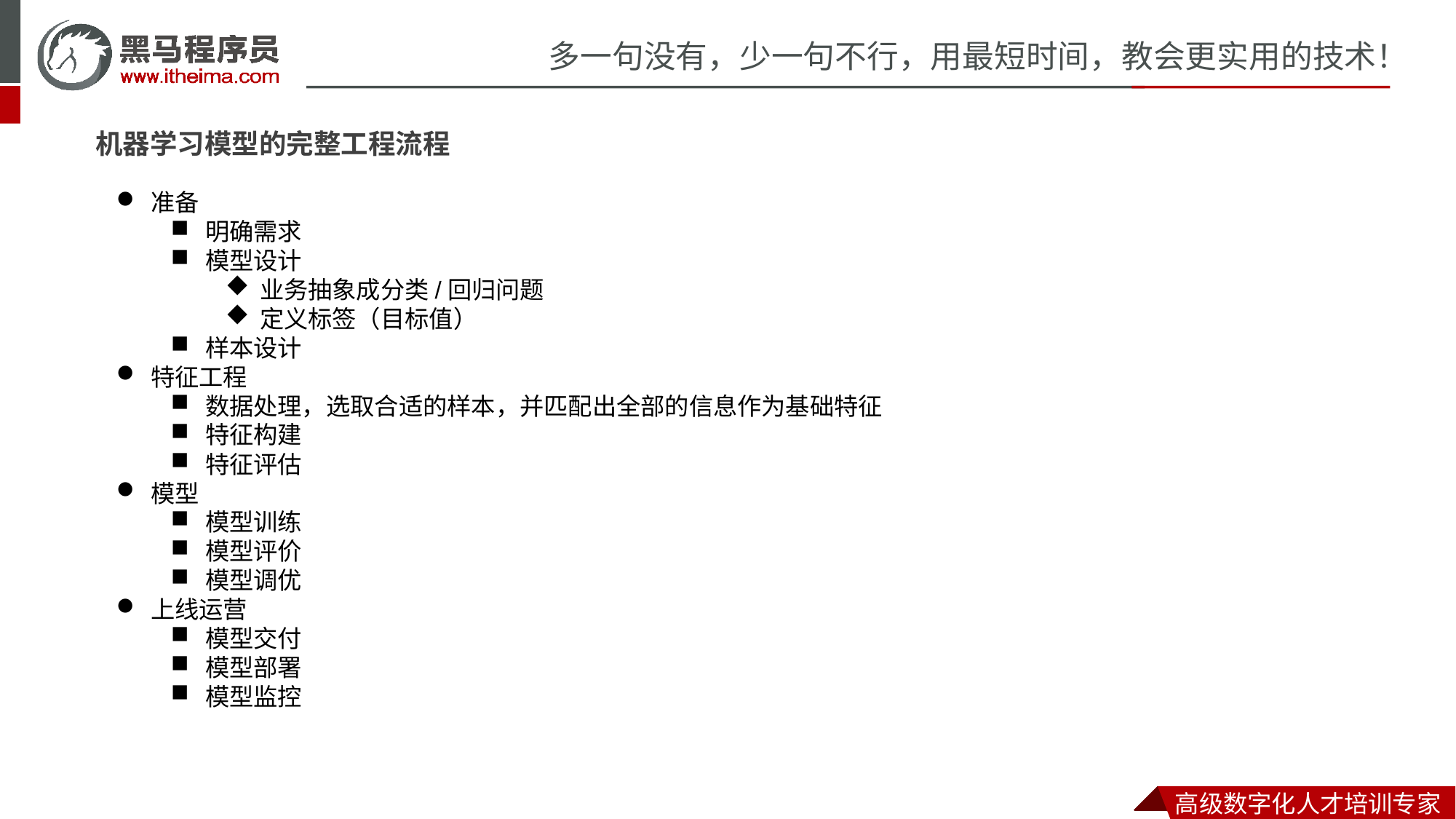

机器学习模型的完整工程流程
准备
明确需求
模型设计
业务抽象成分类/回归问题
定义标签（目标值）
样本设计
特征工程
数据处理，选取合适的样本，并匹配出全部的信息作为基础特征
特征构建
特征评估
模型
模型训练
模型评价
模型调优
上线运营
模型交付
模型部署
模型监控